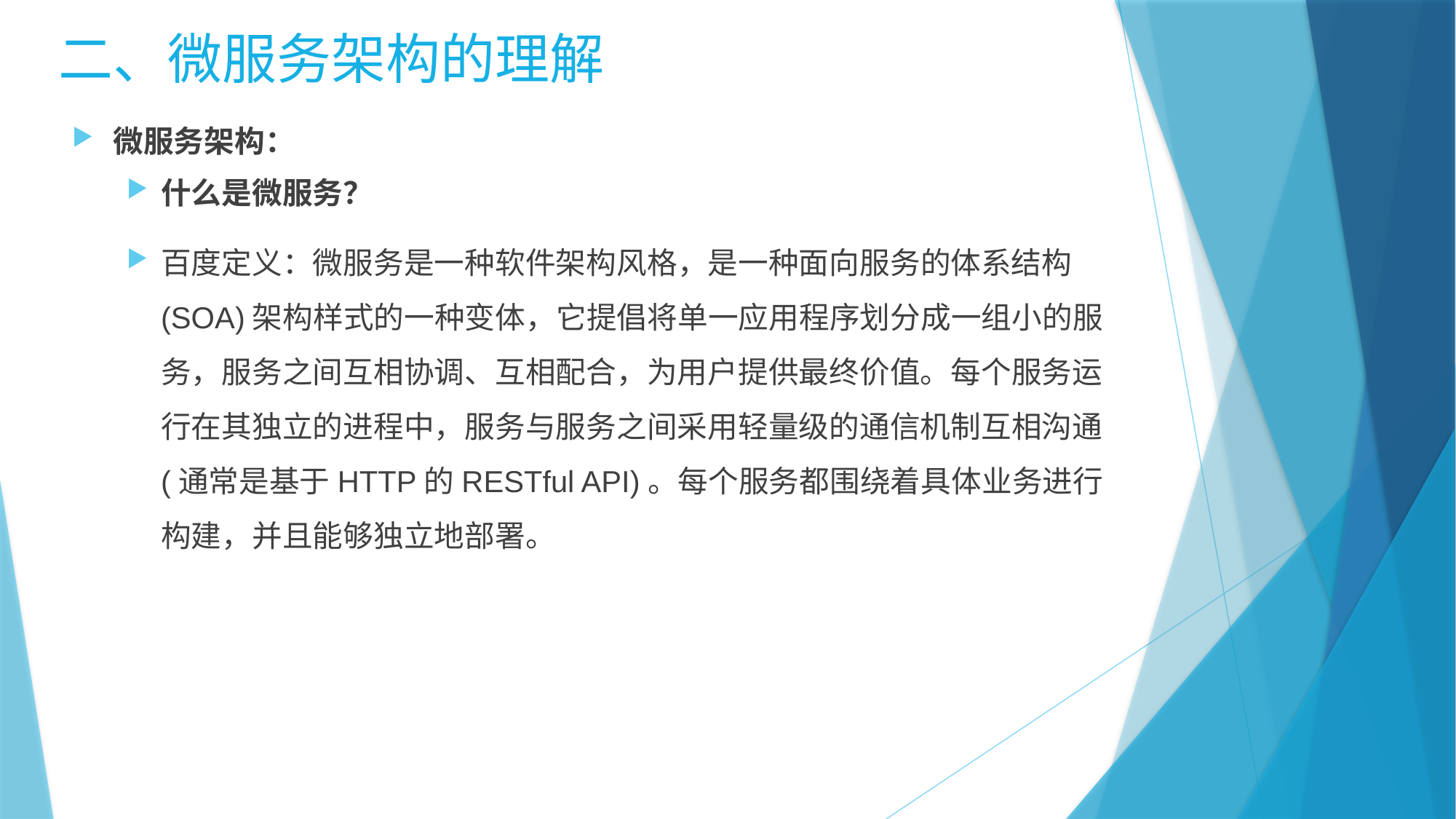

二、微服务架构的理解
微服务架构：
什么是微服务？
百度定义：微服务是一种软件架构风格，是一种面向服务的体系结构(SOA)架构样式的一种变体，它提倡将单一应用程序划分成一组小的服务，服务之间互相协调、互相配合，为用户提供最终价值。每个服务运行在其独立的进程中，服务与服务之间采用轻量级的通信机制互相沟通(通常是基于HTTP的RESTful API)。每个服务都围绕着具体业务进行构建，并且能够独立地部署。